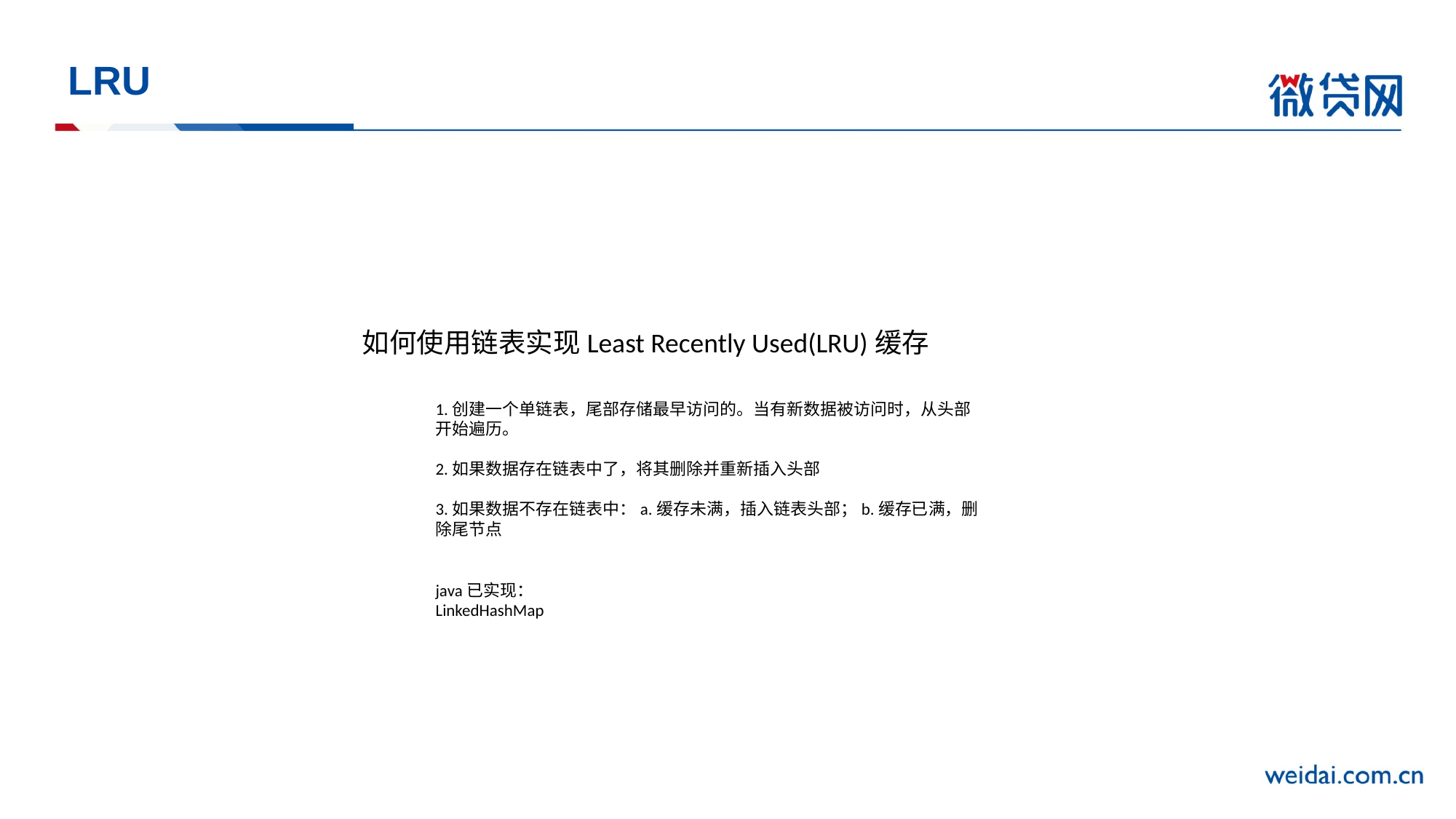

# LRU
如何使用链表实现Least Recently Used(LRU)缓存

1.创建一个单链表，尾部存储最早访问的。当有新数据被访问时，从头部开始遍历。

2.如果数据存在链表中了，将其删除并重新插入头部

3.如果数据不存在链表中：a.缓存未满，插入链表头部；b.缓存已满，删除尾节点

java已实现：
LinkedHashMap